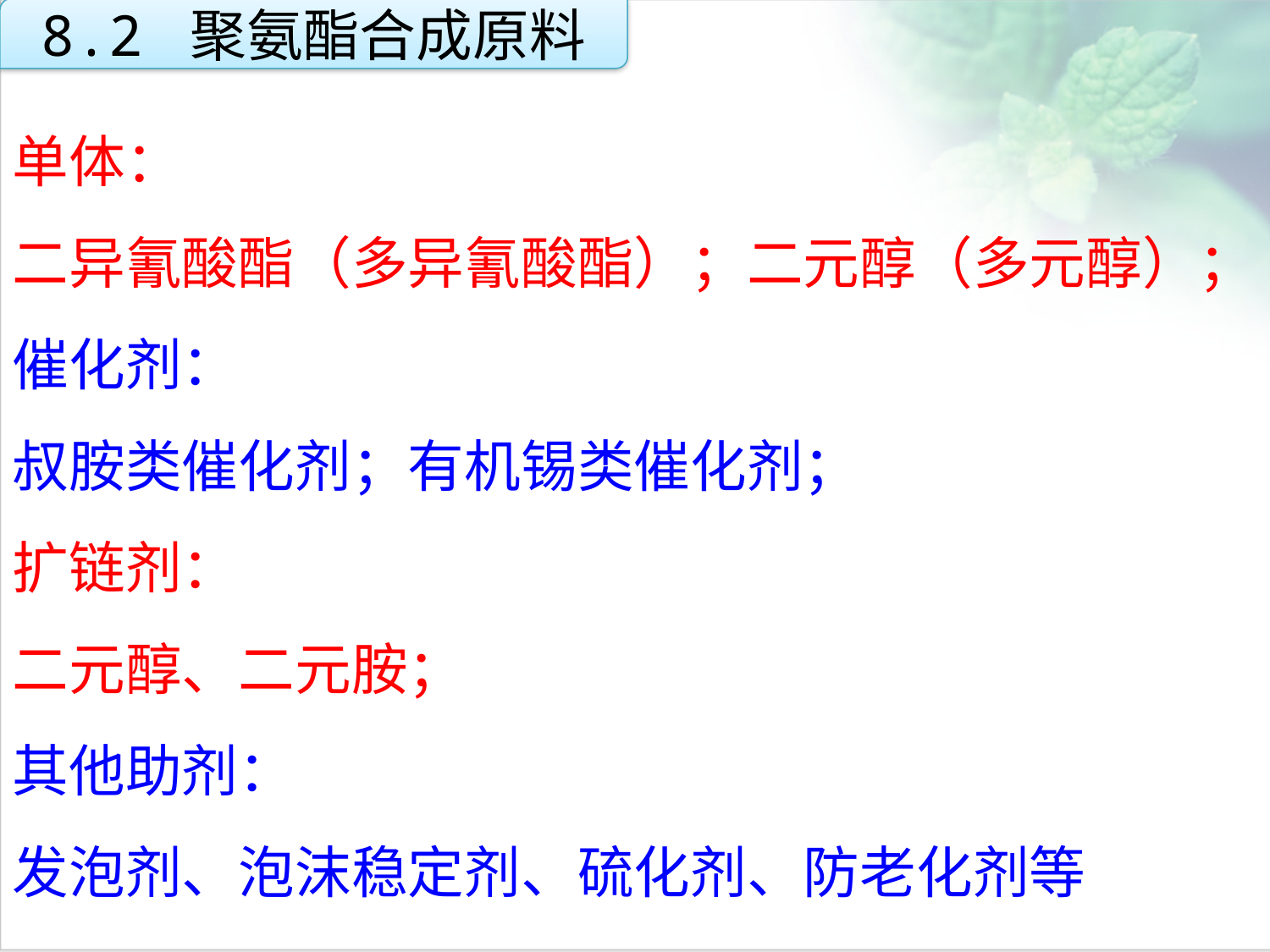

8.2 聚氨酯合成原料
单体：
二异氰酸酯（多异氰酸酯）；二元醇（多元醇）；
催化剂：
叔胺类催化剂；有机锡类催化剂；
扩链剂：
二元醇、二元胺；
其他助剂：
发泡剂、泡沫稳定剂、硫化剂、防老化剂等
点击添加文本
点击添加文本
点击添加文本
点击添加文本